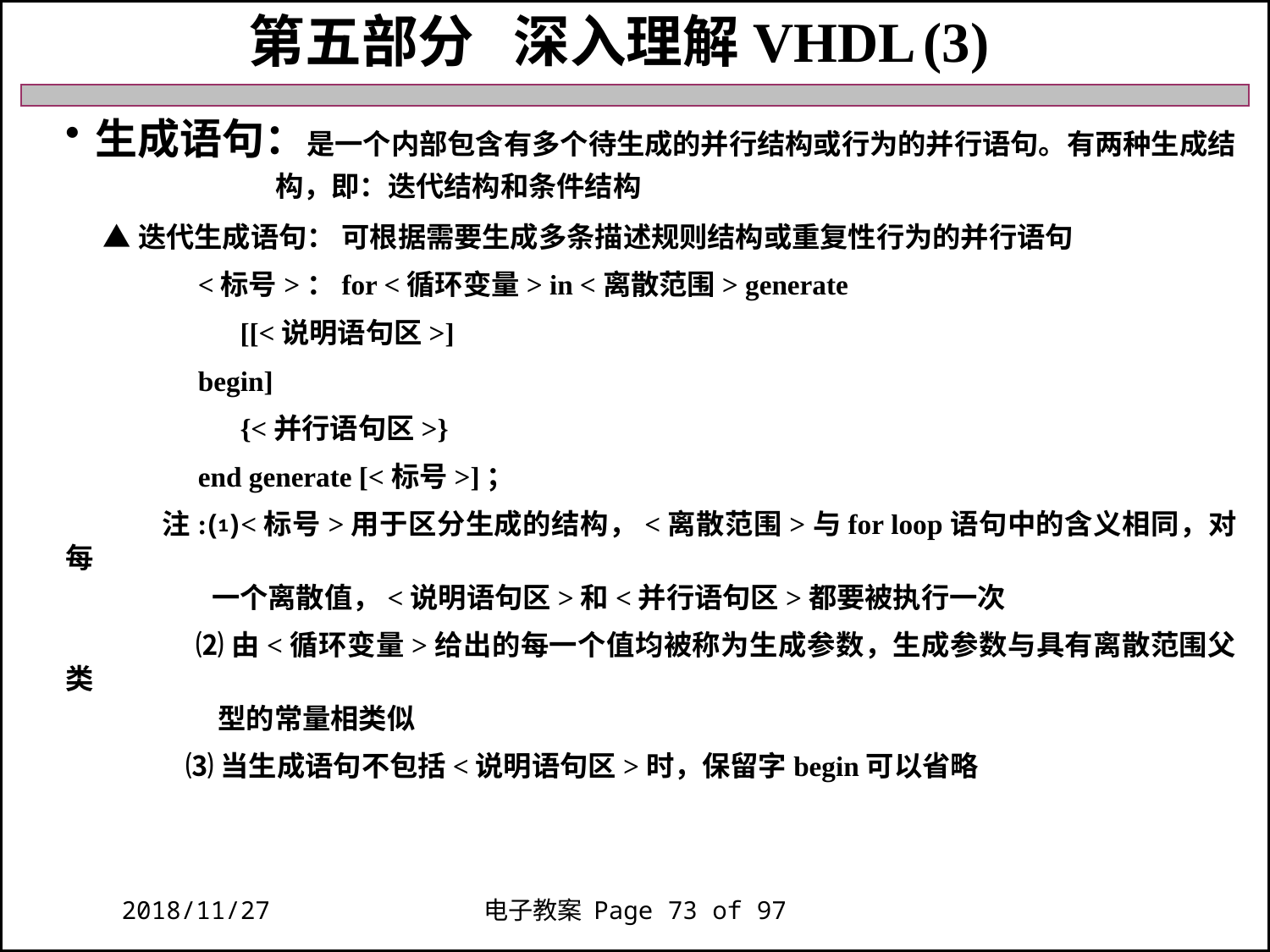

第五部分   深入理解VHDL (3)

生成语句：是一个内部包含有多个待生成的并行结构或行为的并行语句。有两种生成结
                                构，即：迭代结构和条件结构
      ▲迭代生成语句： 可根据需要生成多条描述规则结构或重复性行为的并行语句
                   <标号>：for <循环变量> in <离散范围> generate
                         [[<说明语句区>]
                   begin]
                         {<并行语句区>}
                   end generate [<标号>]；
             注:⑴<标号>用于区分生成的结构，<离散范围>与for loop语句中的含义相同，对每
                      一个离散值，<说明语句区>和<并行语句区>都要被执行一次
                   ⑵由<循环变量>给出的每一个值均被称为生成参数，生成参数与具有离散范围父类
                       型的常量相类似
                   ⑶当生成语句不包括<说明语句区>时，保留字begin可以省略

2018/11/27
电子教案 Page 73 of 97